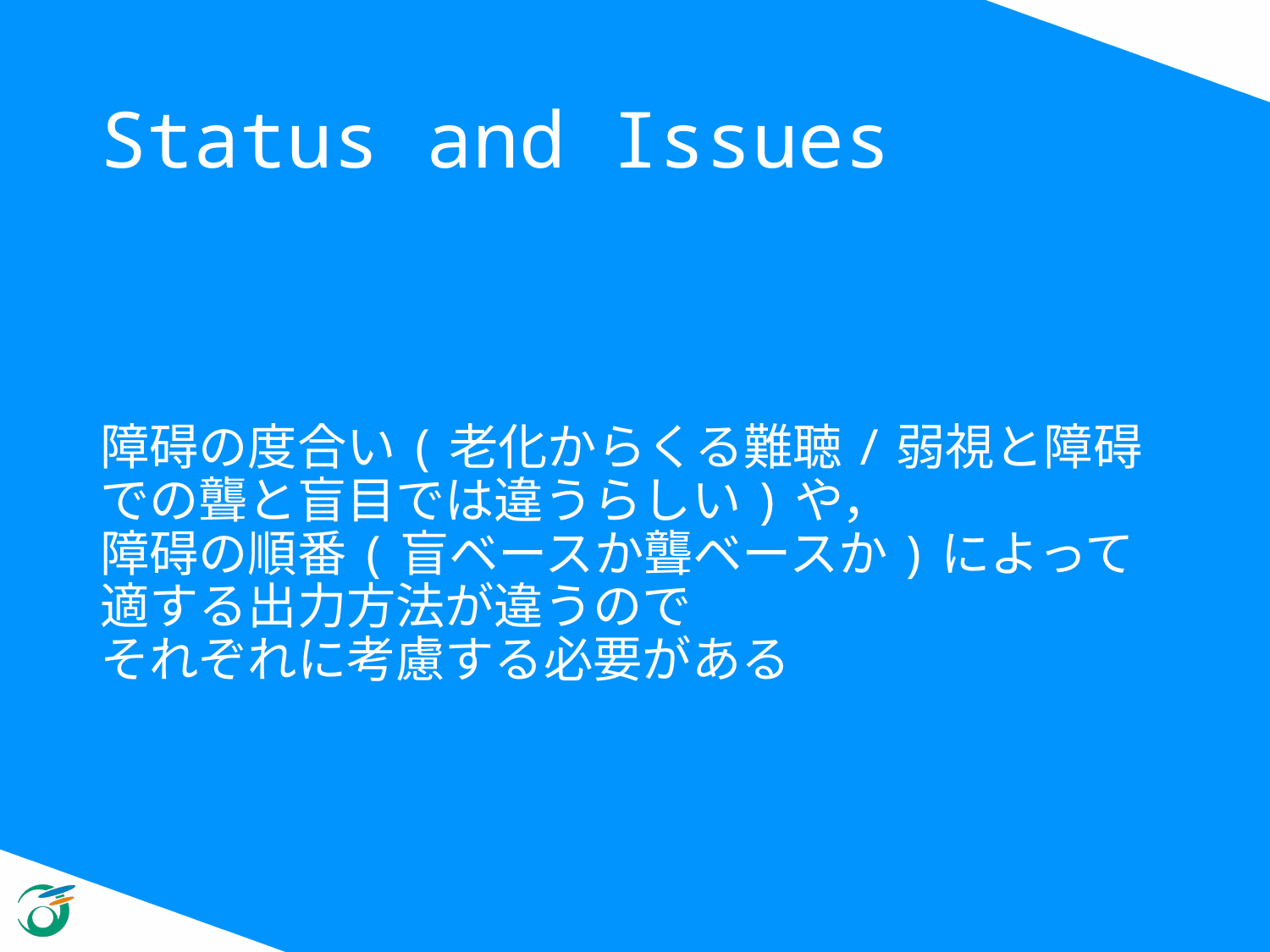

# Status and Issues
障碍の度合い(老化からくる難聴/弱視と障碍での聾と盲目では違うらしい)や，
障碍の順番(盲ベースか聾ベースか)によって
適する出力方法が違うので
それぞれに考慮する必要がある